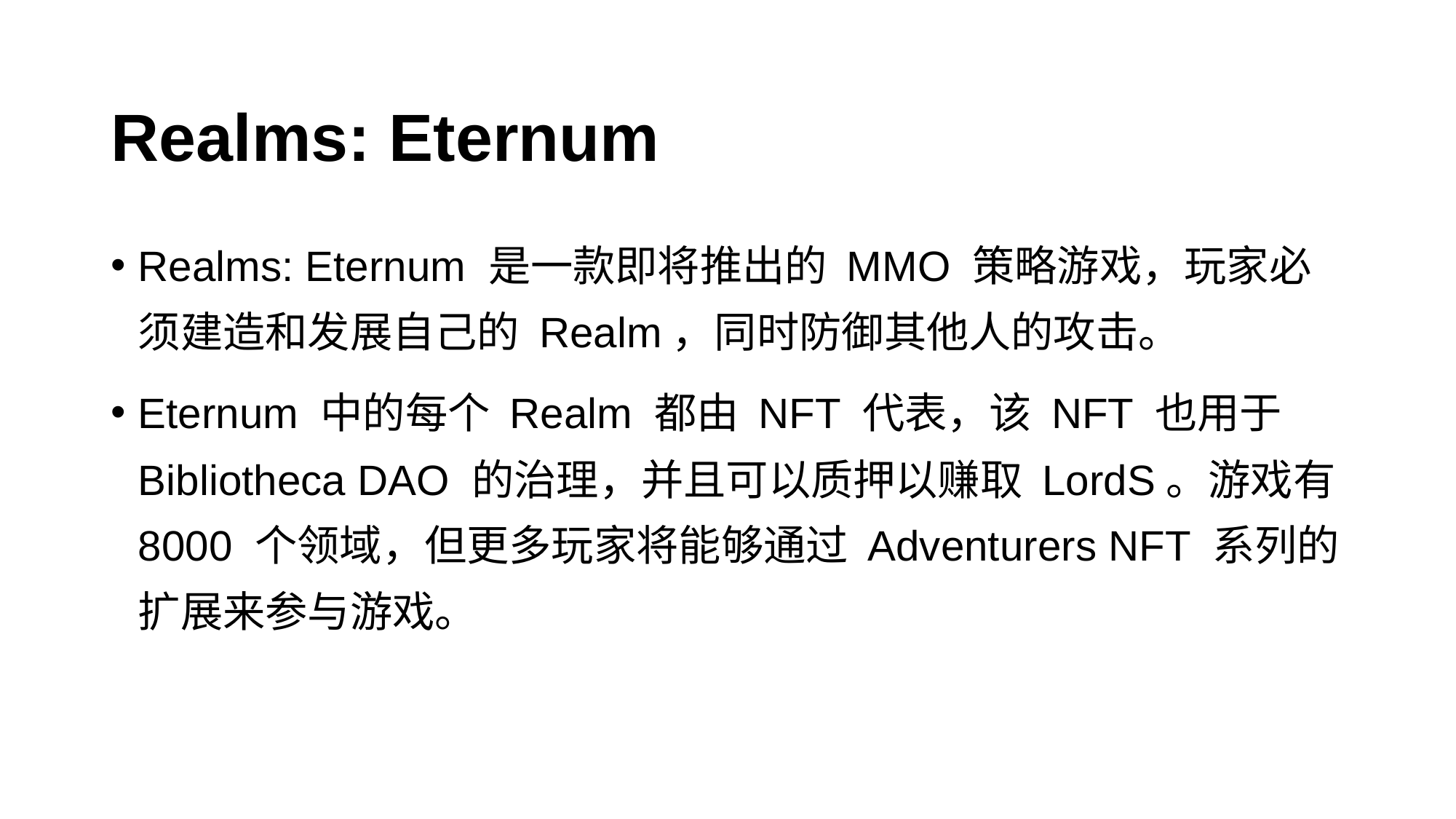

# Realms: Eternum
Realms: Eternum 是一款即将推出的 MMO 策略游戏，玩家必须建造和发展自己的 Realm，同时防御其他人的攻击。
Eternum 中的每个 Realm 都由 NFT 代表，该 NFT 也用于 Bibliotheca DAO 的治理，并且可以质押以赚取 LordS。游戏有 8000 个领域，但更多玩家将能够通过 Adventurers NFT 系列的扩展来参与游戏。